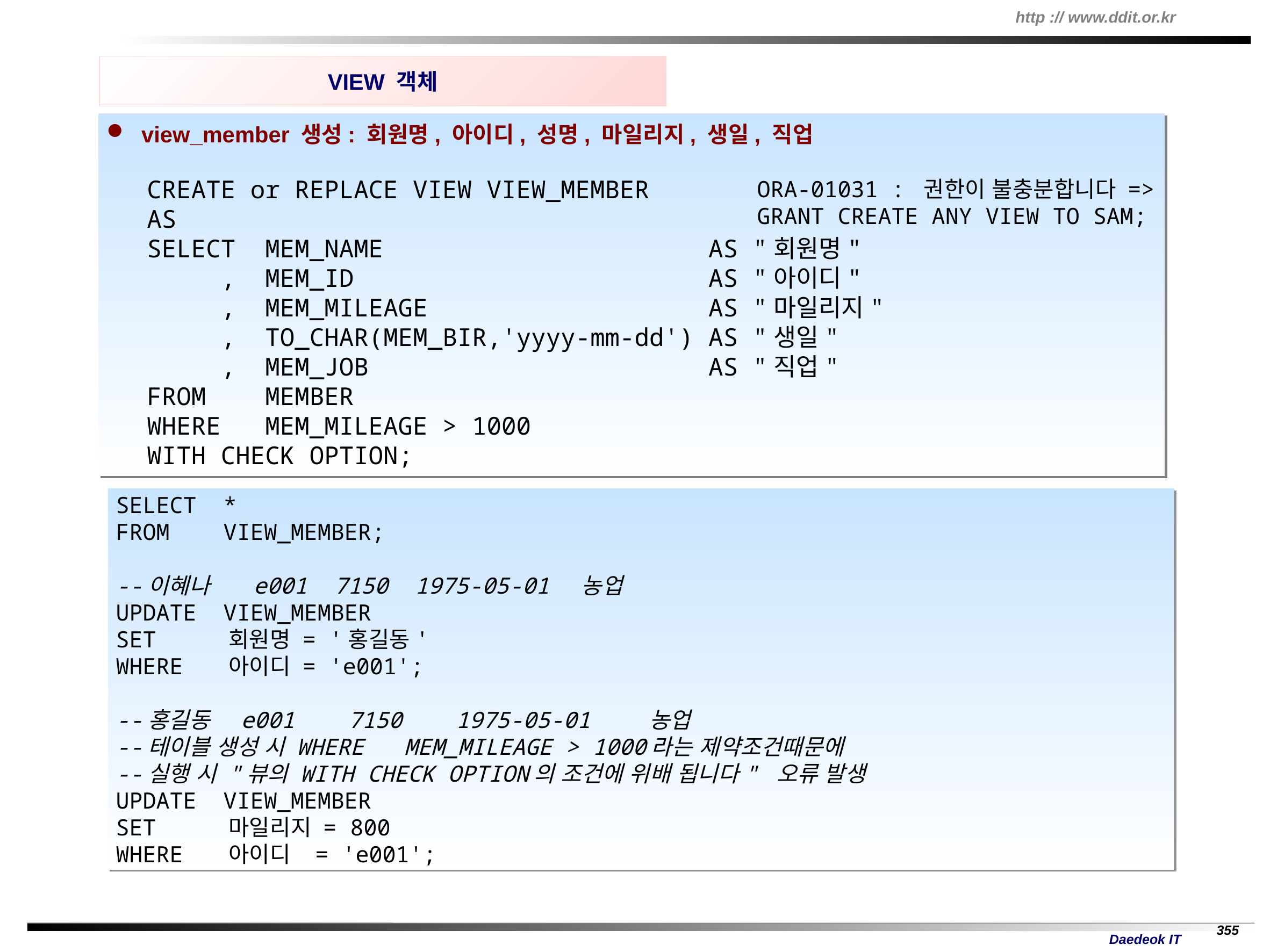

VIEW 객체
  view_member 생성: 회원명, 아이디, 성명, 마일리지, 생일, 직업

CREATE or REPLACE VIEW VIEW_MEMBER
AS
SELECT  MEM_NAME                      AS "회원명"
     ,  MEM_ID                        AS "아이디"
     ,  MEM_MILEAGE                   AS "마일리지"
     ,  TO_CHAR(MEM_BIR,'yyyy-mm-dd') AS "생일"
     ,  MEM_JOB                       AS "직업"
FROM    MEMBER
WHERE   MEM_MILEAGE > 1000
WITH CHECK OPTION;
ORA-01031 : 권한이 불충분합니다 =>
GRANT CREATE ANY VIEW TO SAM;
SELECT  *
FROM    VIEW_MEMBER;

--이혜나      e001  7150  1975-05-01  농업
UPDATE  VIEW_MEMBER
SET     회원명 = '홍길동'
WHERE   아이디 = 'e001';

--홍길동    e001    7150    1975-05-01    농업
--테이블 생성 시 WHERE   MEM_MILEAGE > 1000라는 제약조건때문에
--실행 시 "뷰의 WITH CHECK OPTION의 조건에 위배 됩니다" 오류 발생
UPDATE  VIEW_MEMBER
SET     마일리지 = 800
WHERE   아이디   = 'e001';